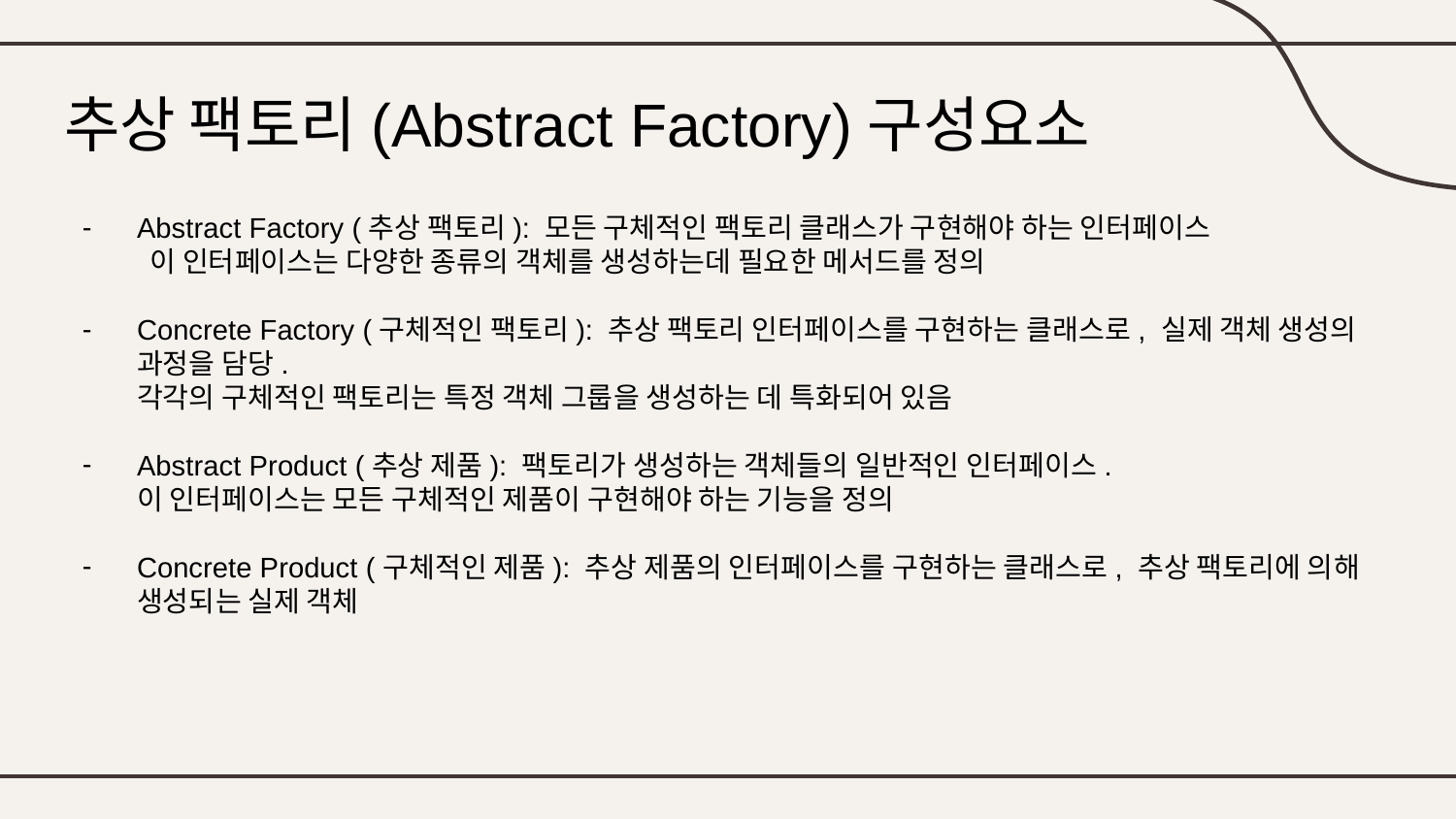

# 추상 팩토리(Abstract Factory)구성요소
Abstract Factory (추상 팩토리): 모든 구체적인 팩토리 클래스가 구현해야 하는 인터페이스
 이 인터페이스는 다양한 종류의 객체를 생성하는데 필요한 메서드를 정의
Concrete Factory (구체적인 팩토리): 추상 팩토리 인터페이스를 구현하는 클래스로, 실제 객체 생성의 과정을 담당.
각각의 구체적인 팩토리는 특정 객체 그룹을 생성하는 데 특화되어 있음
Abstract Product (추상 제품): 팩토리가 생성하는 객체들의 일반적인 인터페이스.
이 인터페이스는 모든 구체적인 제품이 구현해야 하는 기능을 정의
Concrete Product (구체적인 제품): 추상 제품의 인터페이스를 구현하는 클래스로, 추상 팩토리에 의해 생성되는 실제 객체